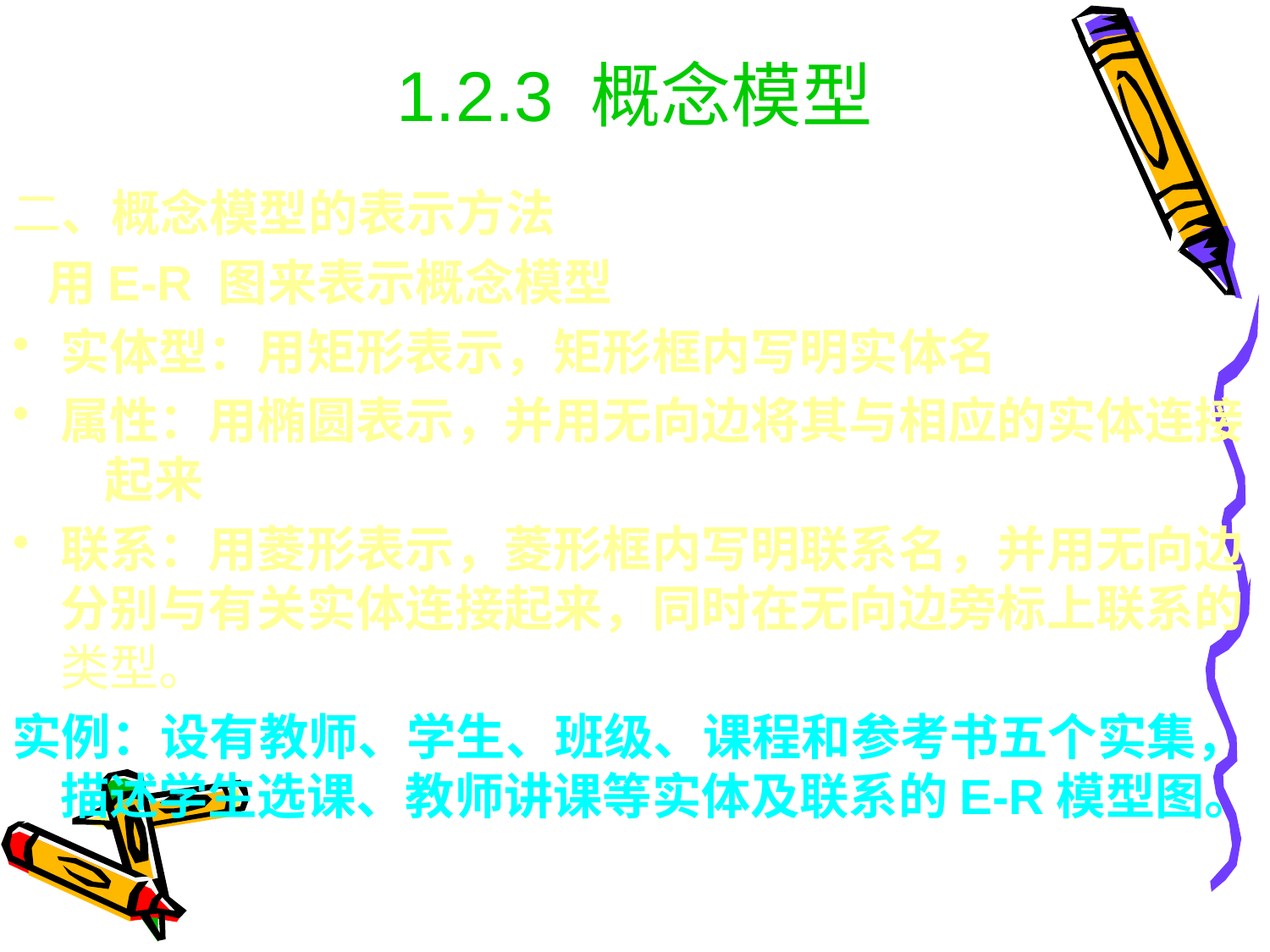

# 1.2.3 概念模型
二、概念模型的表示方法
  用E-R 图来表示概念模型
实体型：用矩形表示，矩形框内写明实体名
属性：用椭圆表示，并用无向边将其与相应的实体连接        起来
联系：用菱形表示，菱形框内写明联系名，并用无向边分别与有关实体连接起来，同时在无向边旁标上联系的类型。
实例：设有教师、学生、班级、课程和参考书五个实集，描述学生选课、教师讲课等实体及联系的E-R模型图。